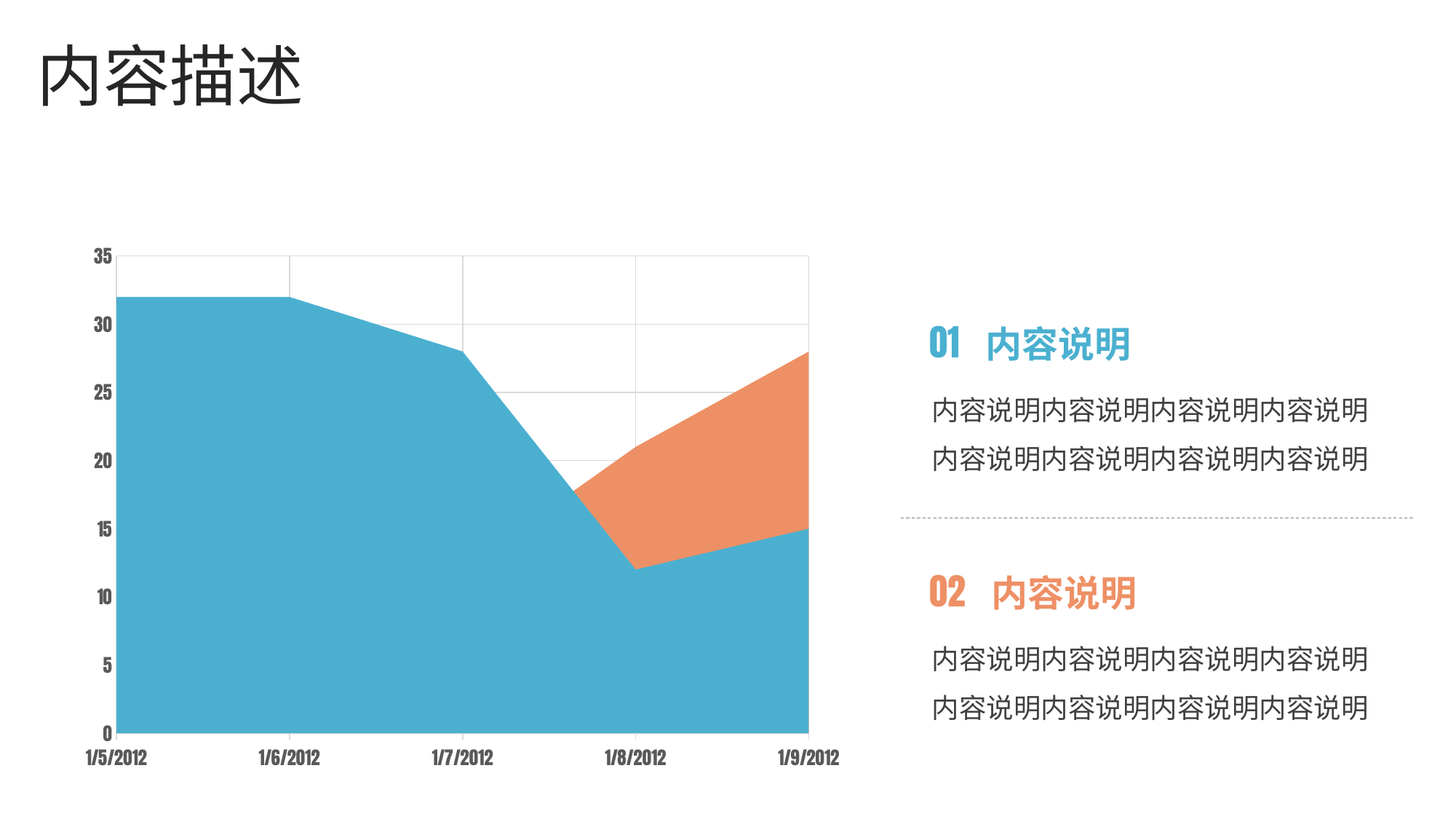

# 内容描述

### Chart

| Category | 系列 1 | 系列 2 |
|---|---|---|
| 40913 | 32.0 | 12.0 |
| 40914 | 32.0 | 12.0 |
| 40915 | 28.0 | 12.0 |
| 40916 | 12.0 | 21.0 |
| 40917 | 15.0 | 28.0 |
01  内容说明
内容说明内容说明内容说明内容说明
内容说明内容说明内容说明内容说明
02  内容说明
内容说明内容说明内容说明内容说明
内容说明内容说明内容说明内容说明